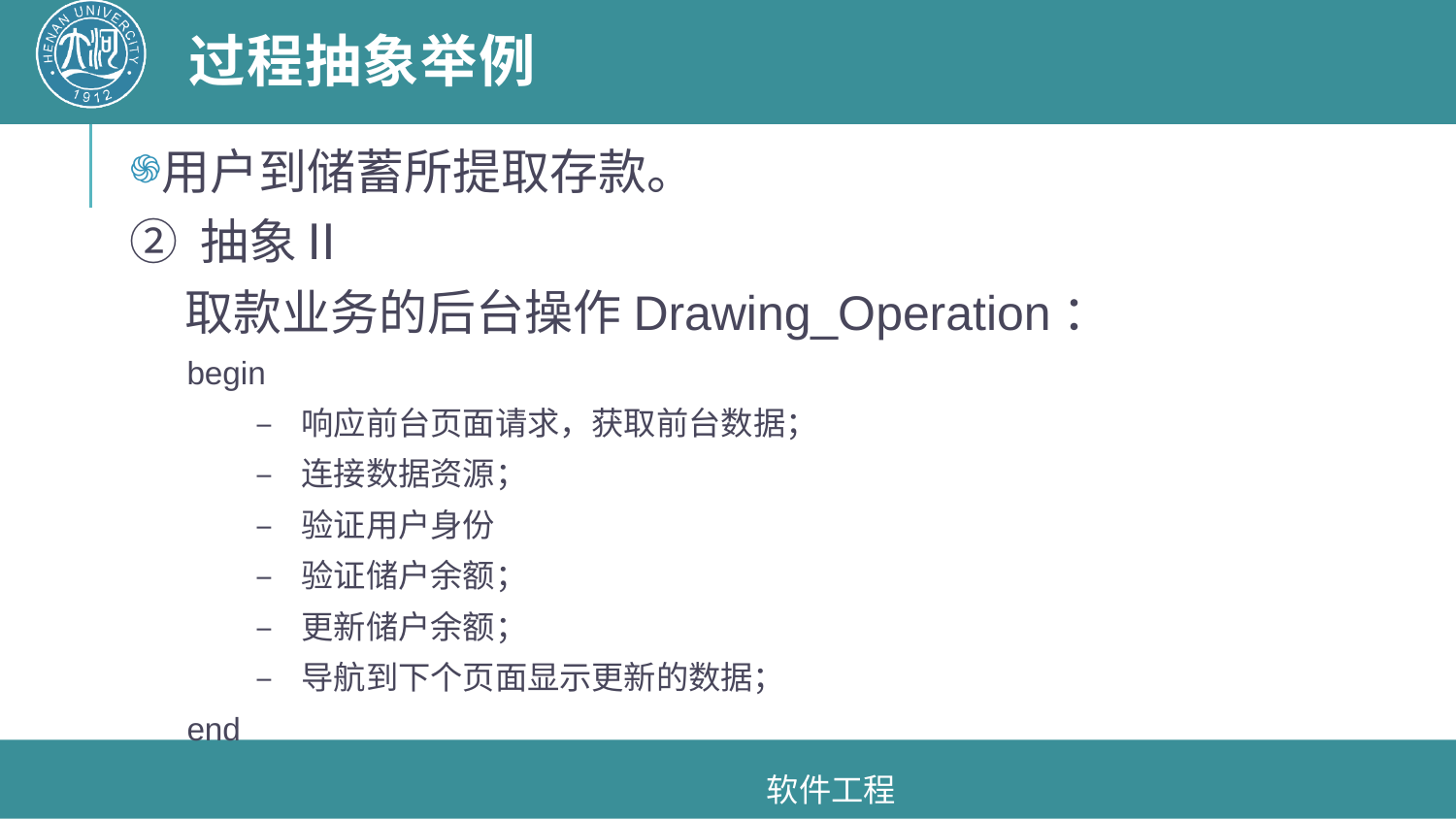

# 过程抽象举例
用户到储蓄所提取存款。
② 抽象Ⅱ
    取款业务的后台操作Drawing_Operation：
begin
–	响应前台页面请求，获取前台数据；
–	连接数据资源；
–	验证用户身份
–	验证储户余额；
–	更新储户余额；
–	导航到下个页面显示更新的数据；
end

软件工程
140